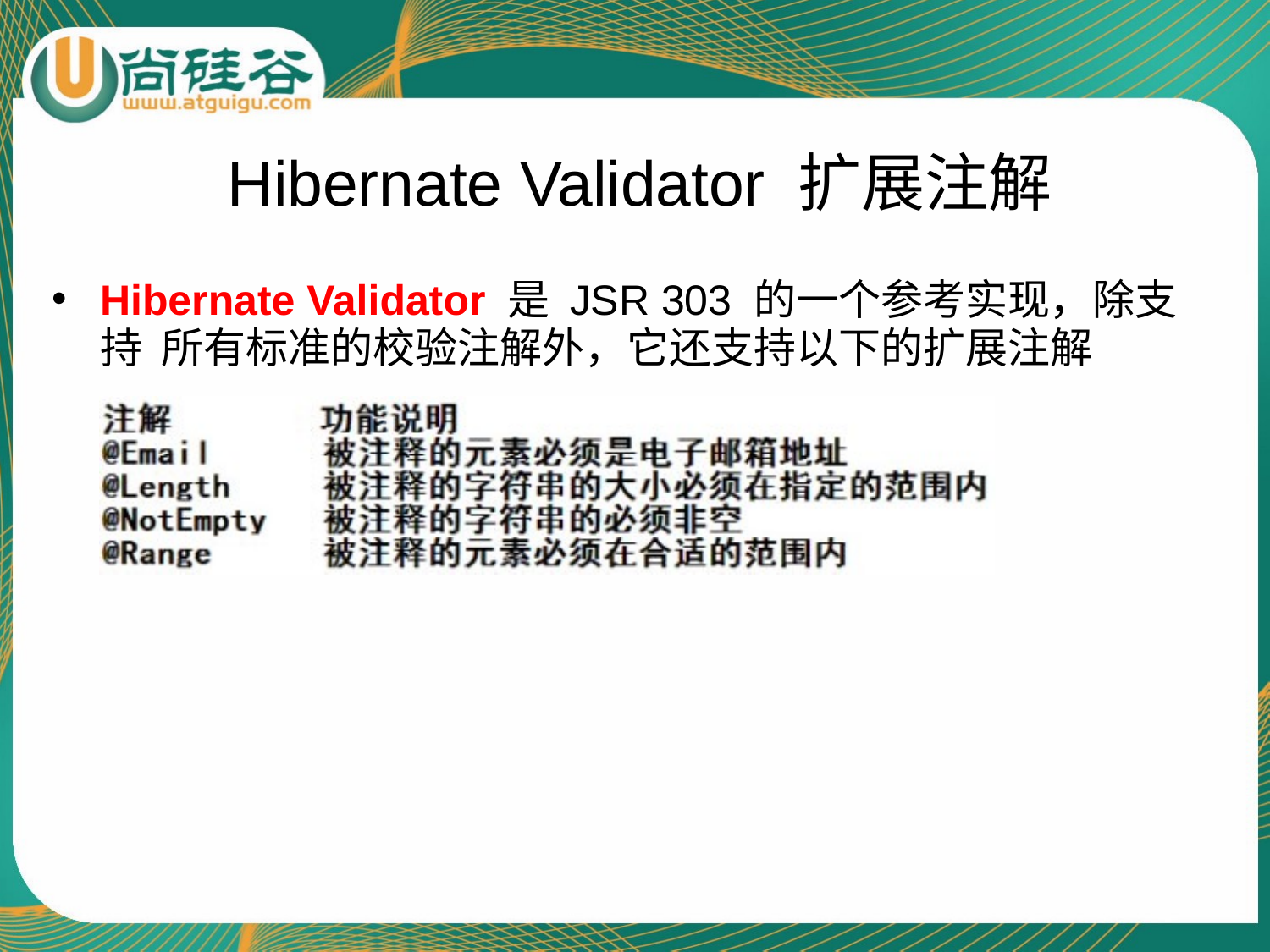

# Hibernate Validator 扩展注解
Hibernate Validator 是 JSR 303 的一个参考实现，除支持  所有标准的校验注解外，它还支持以下的扩展注解